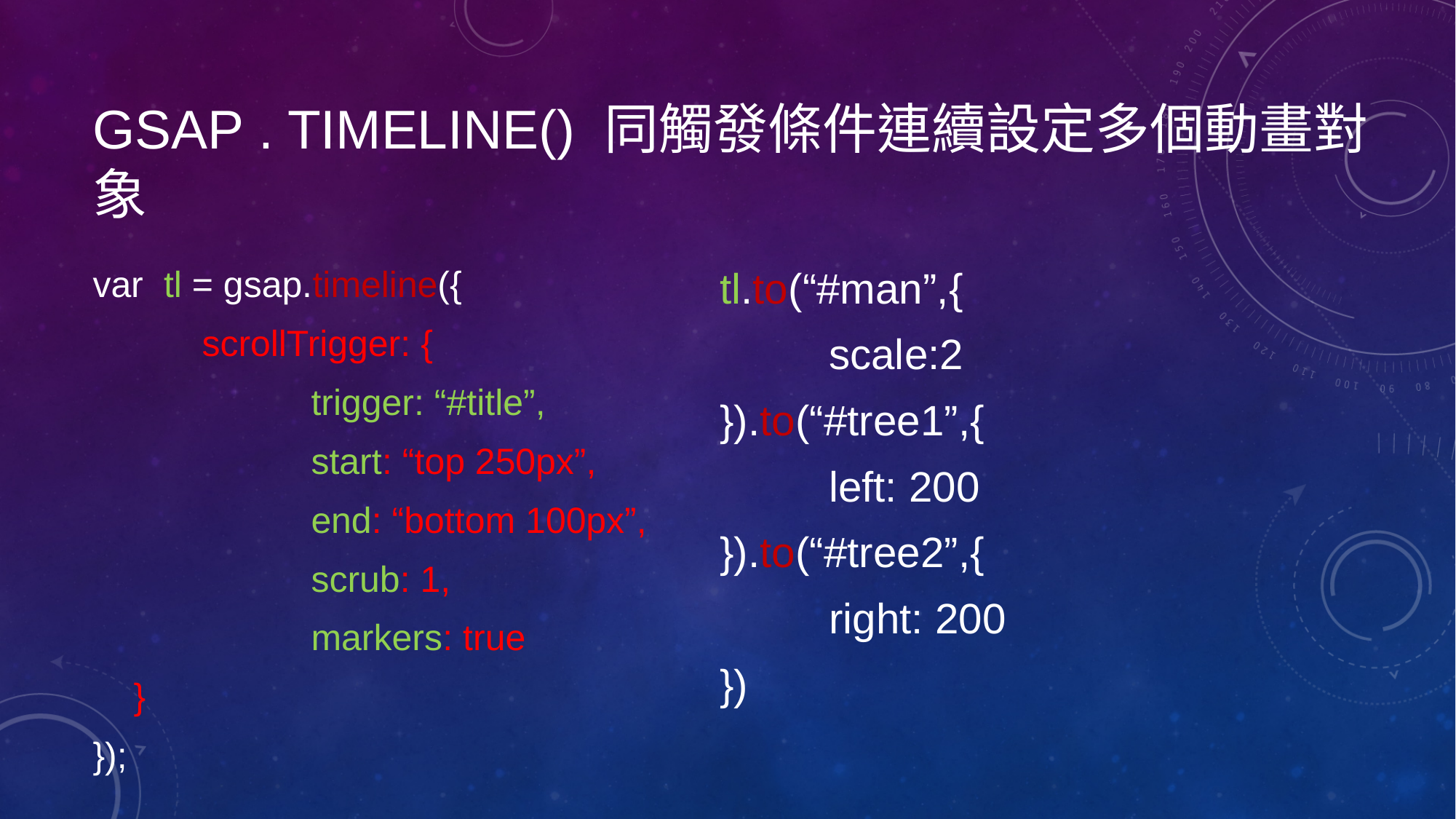

# Gsap . Timeline() 同觸發條件連續設定多個動畫對象
var  tl = gsap.timeline({
	scrollTrigger: {
		trigger: “#title”,
		start: “top 250px”,
		end: “bottom 100px”,
		scrub: 1,
		markers: true
    }
});
tl.to(“#man”,{
	scale:2
}).to(“#tree1”,{
	left: 200
}).to(“#tree2”,{
	right: 200
})